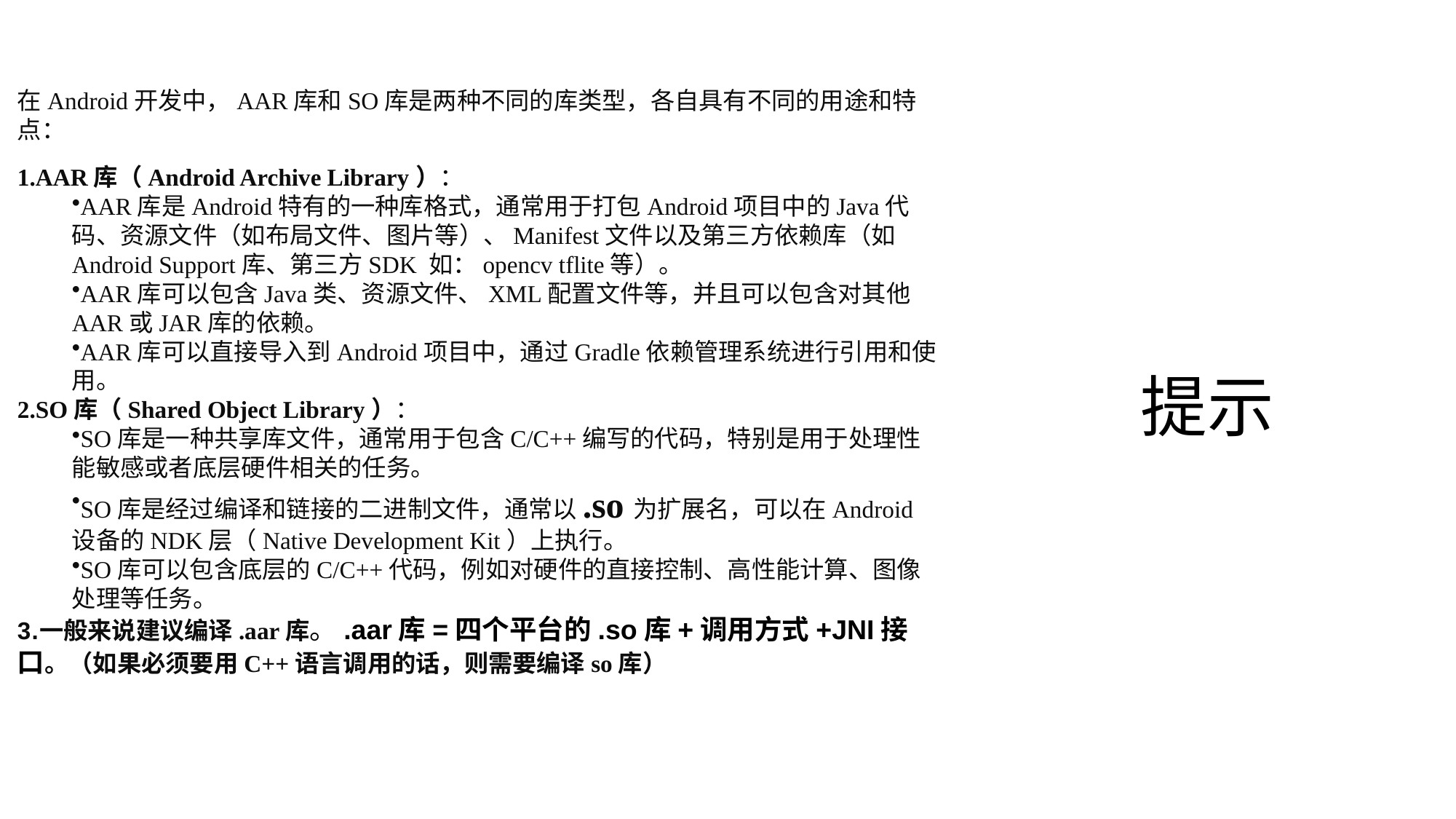

在Android开发中，AAR库和SO库是两种不同的库类型，各自具有不同的用途和特点：

AAR库（Android Archive Library）：
AAR库是Android特有的一种库格式，通常用于打包Android项目中的Java代码、资源文件（如布局文件、图片等）、Manifest文件以及第三方依赖库（如Android Support库、第三方SDK 如：opencv tflite等）。
AAR库可以包含Java类、资源文件、XML配置文件等，并且可以包含对其他AAR或JAR库的依赖。
AAR库可以直接导入到Android项目中，通过Gradle依赖管理系统进行引用和使用。
SO库（Shared Object Library）：
SO库是一种共享库文件，通常用于包含C/C++编写的代码，特别是用于处理性能敏感或者底层硬件相关的任务。
SO库是经过编译和链接的二进制文件，通常以.so为扩展名，可以在Android设备的NDK层（Native Development Kit）上执行。
SO库可以包含底层的C/C++代码，例如对硬件的直接控制、高性能计算、图像处理等任务。
一般来说建议编译.aar库。.aar库=四个平台的.so库+调用方式+JNI接口。（如果必须要用C++语言调用的话，则需要编译so库）
提示